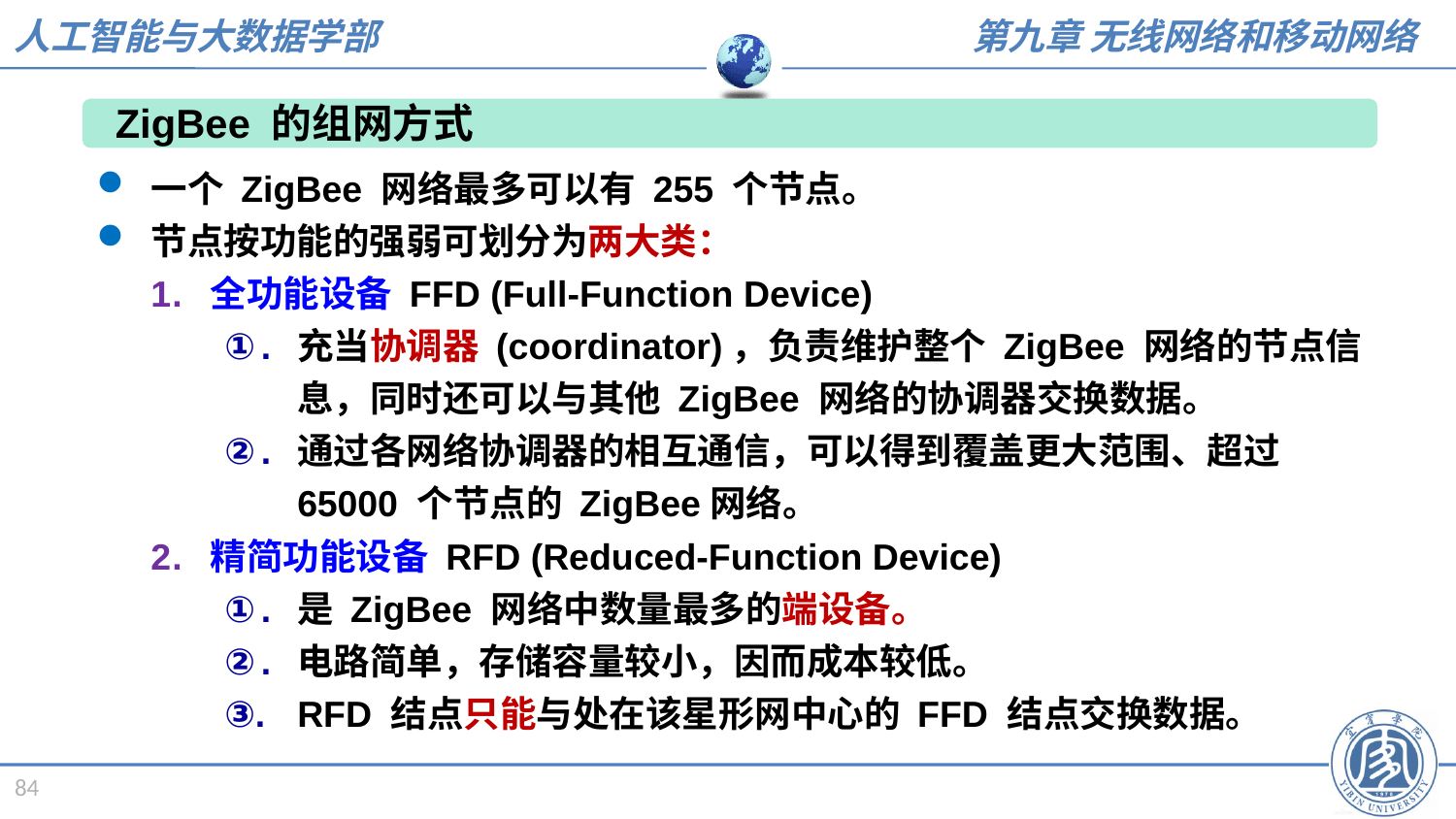

ZigBee 的组网方式

一个 ZigBee 网络最多可以有 255 个节点。
节点按功能的强弱可划分为两大类：
全功能设备 FFD (Full-Function Device)
充当协调器 (coordinator)，负责维护整个 ZigBee 网络的节点信息，同时还可以与其他 ZigBee 网络的协调器交换数据。
通过各网络协调器的相互通信，可以得到覆盖更大范围、超过65000 个节点的 ZigBee网络。
精简功能设备 RFD (Reduced-Function Device)
是 ZigBee 网络中数量最多的端设备。
电路简单，存储容量较小，因而成本较低。
RFD 结点只能与处在该星形网中心的 FFD 结点交换数据。
84